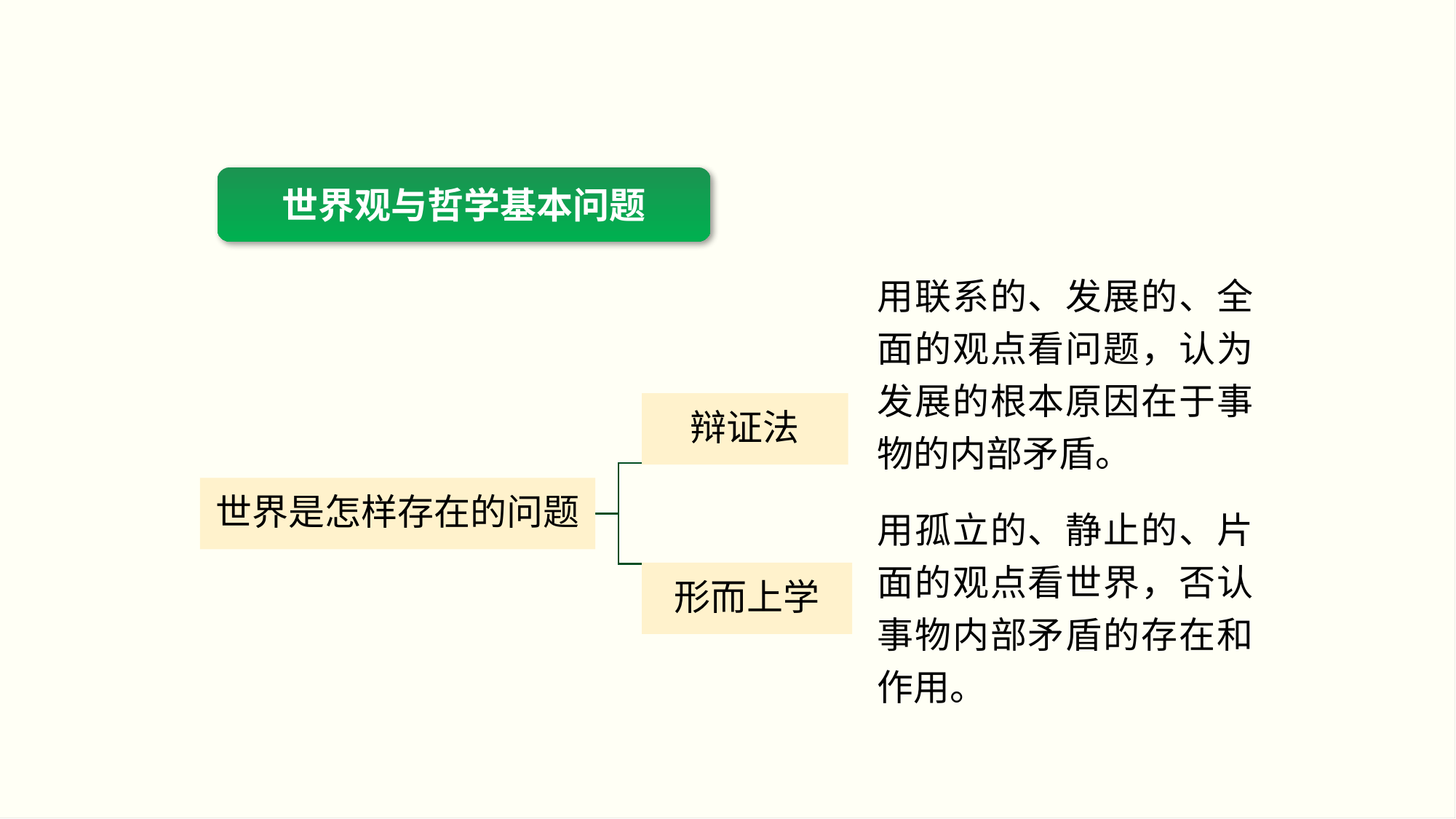

世界观与哲学基本问题
用联系的、发展的、全面的观点看问题，认为发展的根本原因在于事物的内部矛盾。
辩证法

世界是怎样存在的问题
用孤立的、静止的、片面的观点看世界，否认事物内部矛盾的存在和作用。

形而上学